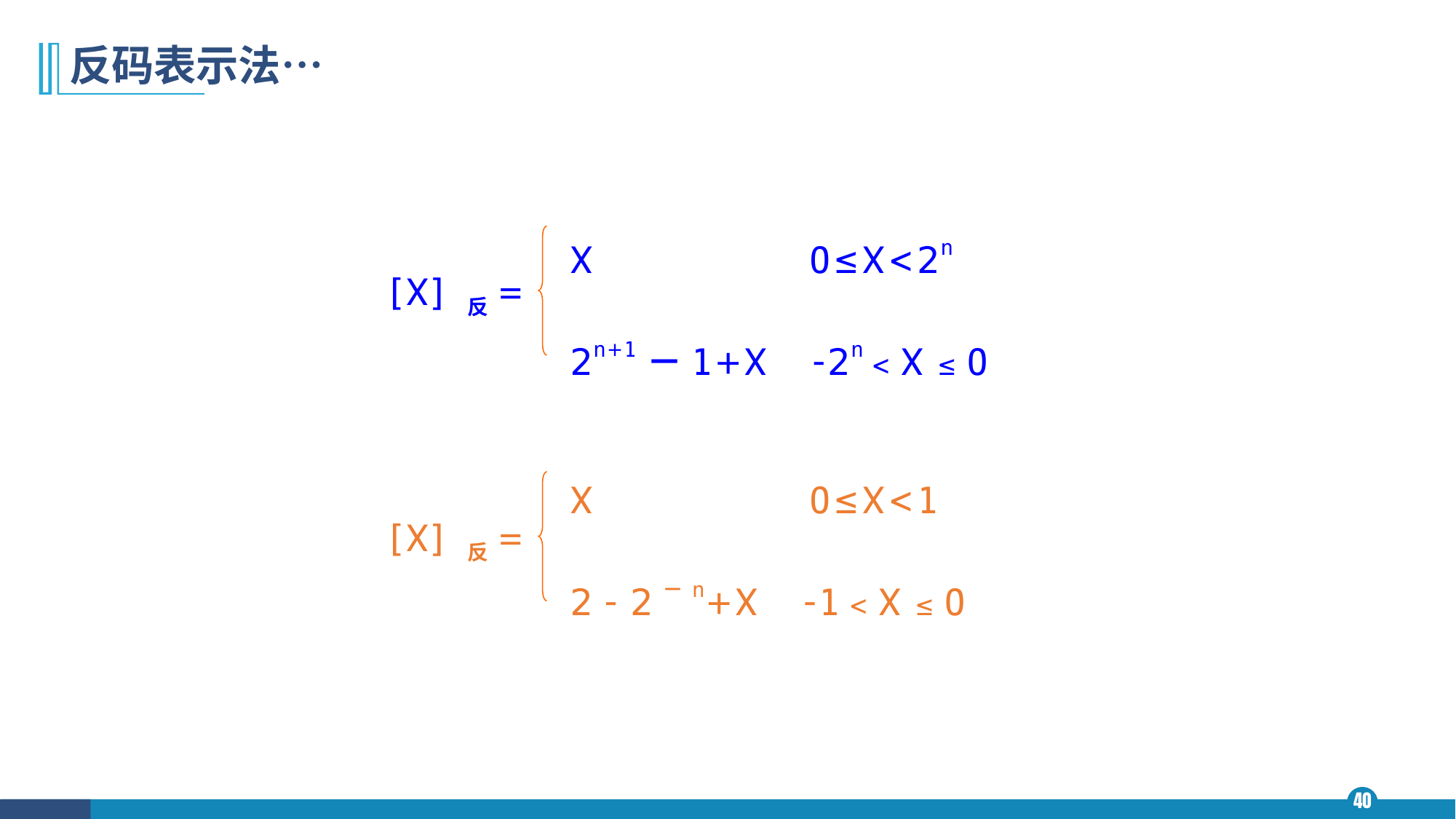

# 反码表示法…
X                    0≤X<2n
2n+1－1+X    -2n < X ≤ 0

[X] 反=
X                    0≤X<1
2 - 2－n+X    -1 < X ≤ 0

[X] 反=